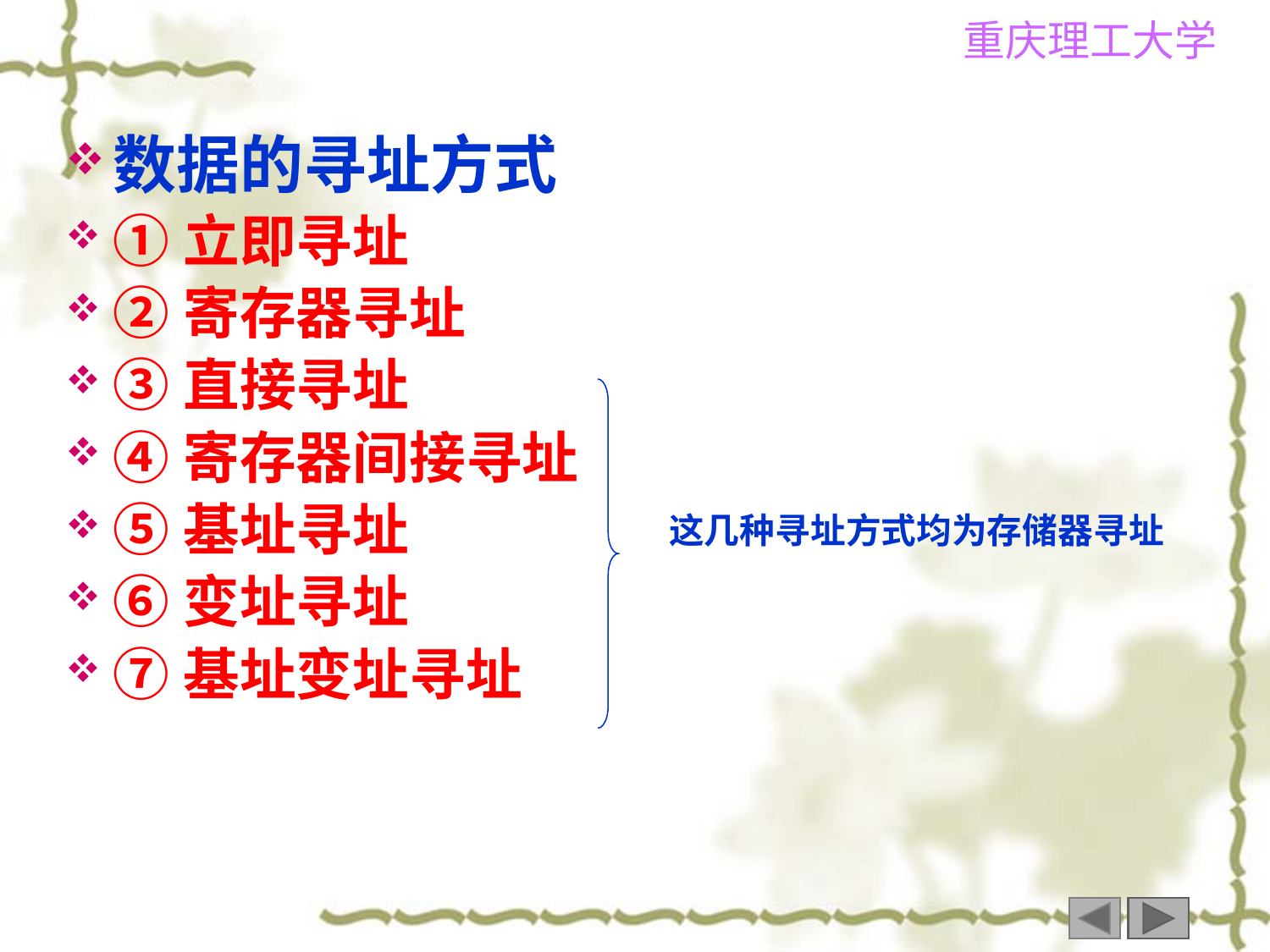

数据的寻址方式
①立即寻址
②寄存器寻址
③直接寻址
④寄存器间接寻址
⑤基址寻址
⑥变址寻址
⑦基址变址寻址

这几种寻址方式均为存储器寻址